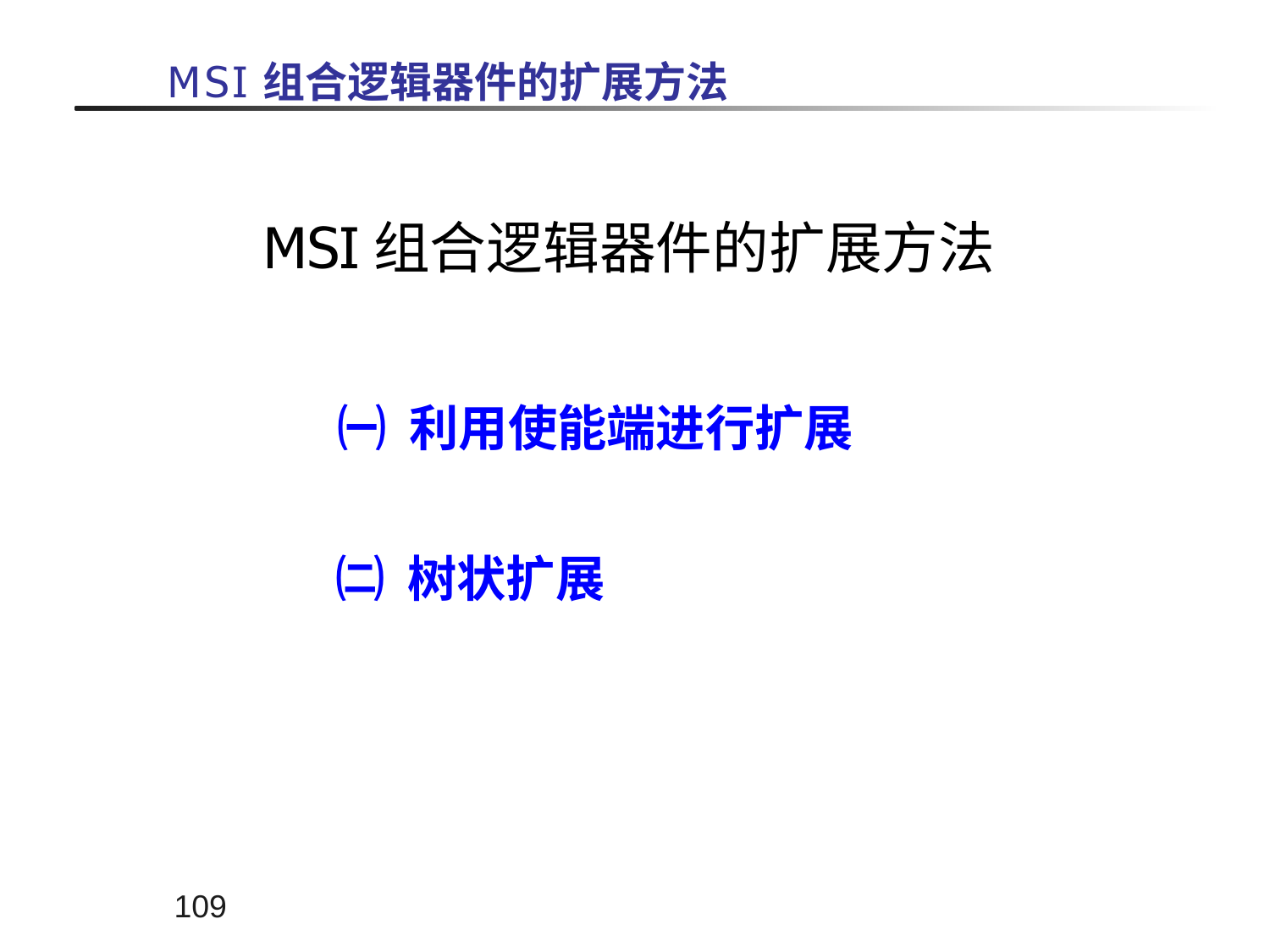

MSI组合逻辑器件的扩展方法
MSI组合逻辑器件的扩展方法
㈠  利用使能端进行扩展
㈡  树状扩展
109